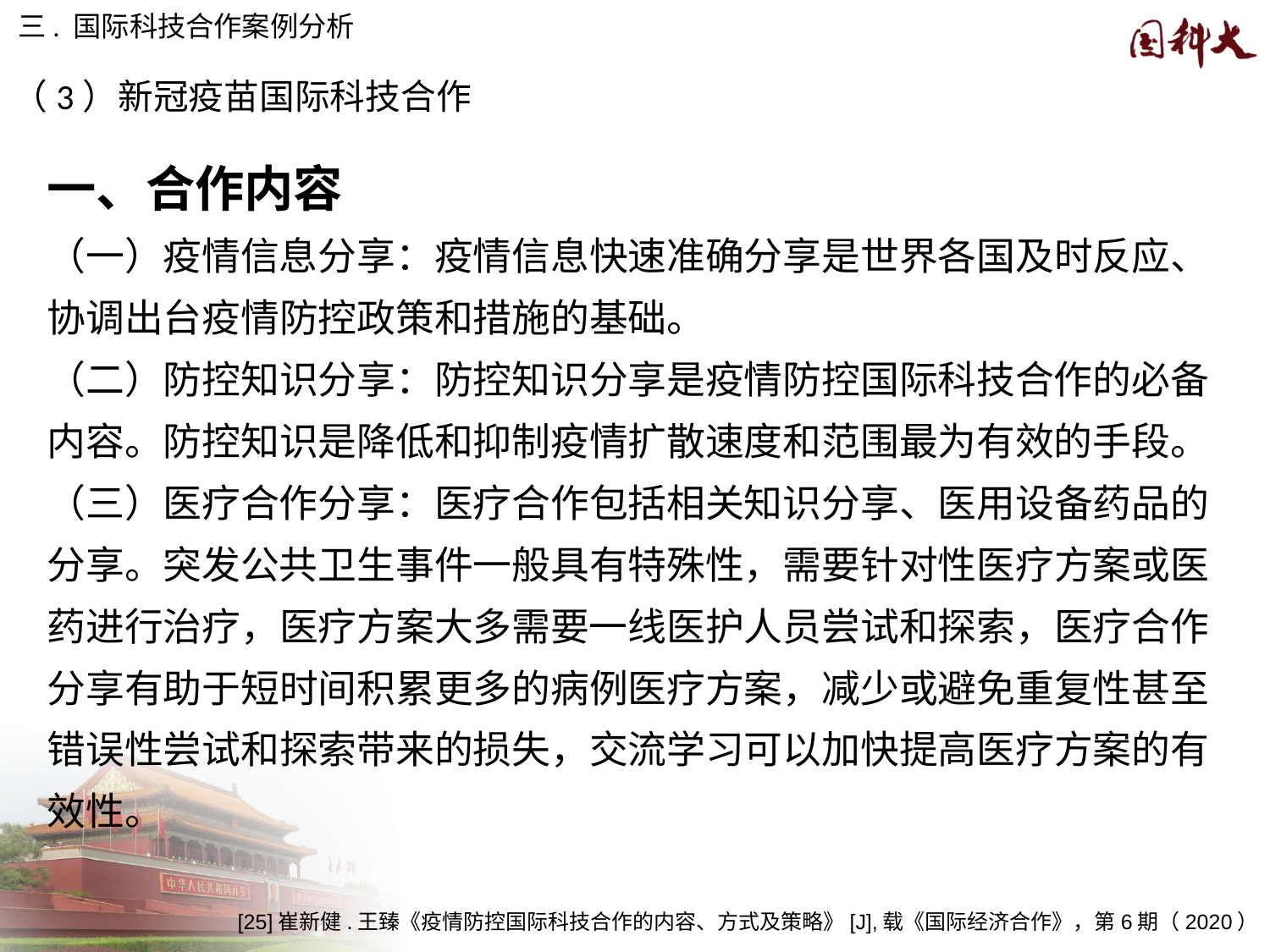

三. 国际科技合作案例分析
（3）新冠疫苗国际科技合作

一、合作内容
（一）疫情信息分享：疫情信息快速准确分享是世界各国及时反应、协调出台疫情防控政策和措施的基础。
（二）防控知识分享：防控知识分享是疫情防控国际科技合作的必备内容。防控知识是降低和抑制疫情扩散速度和范围最为有效的手段。
（三）医疗合作分享：医疗合作包括相关知识分享、医用设备药品的分享。突发公共卫生事件一般具有特殊性，需要针对性医疗方案或医药进行治疗，医疗方案大多需要一线医护人员尝试和探索，医疗合作分享有助于短时间积累更多的病例医疗方案，减少或避免重复性甚至错误性尝试和探索带来的损失，交流学习可以加快提高医疗方案的有效性。
[25]崔新健.王臻《疫情防控国际科技合作的内容、方式及策略》[J],载《国际经济合作》，第6期（2020）